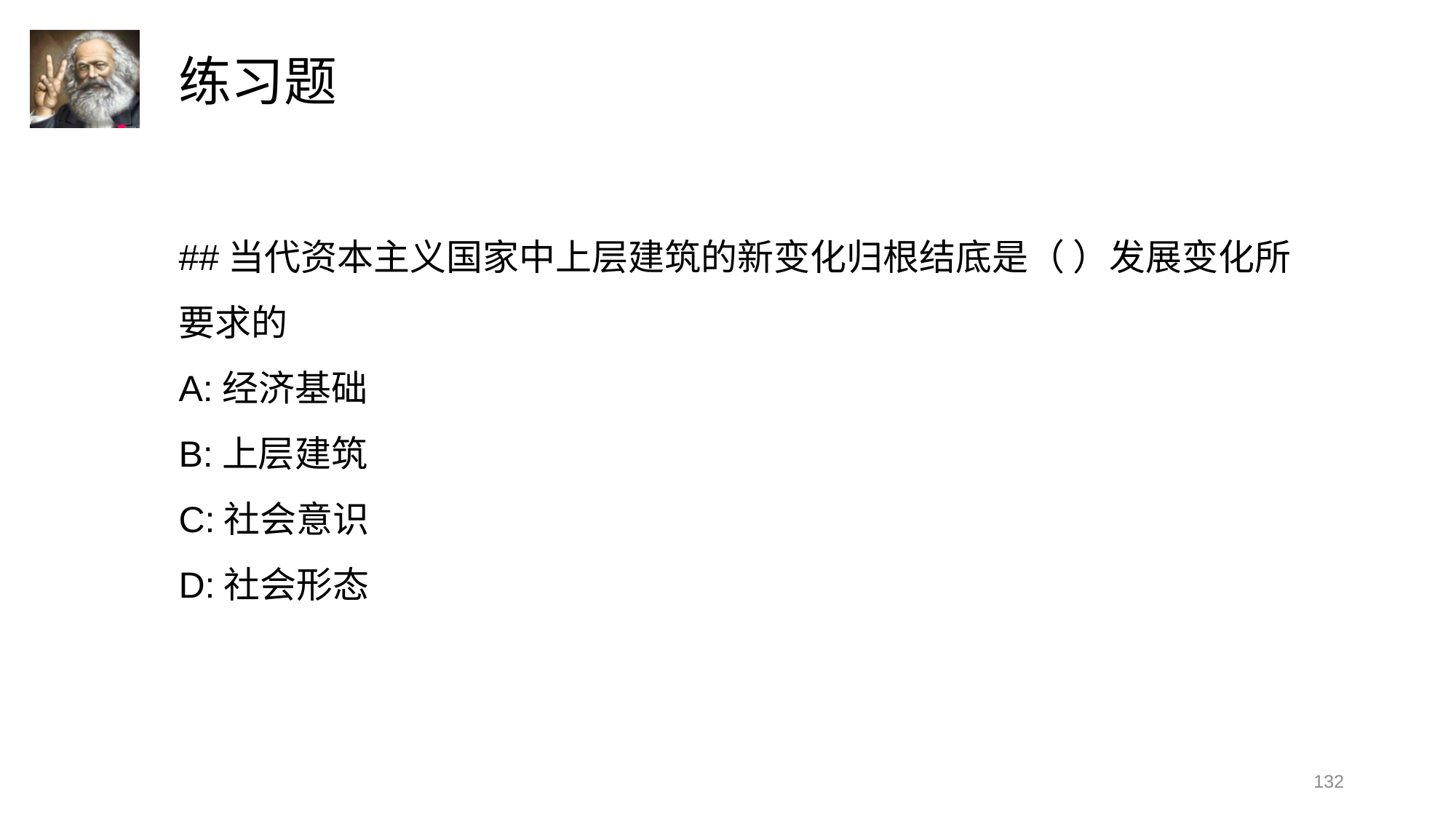

##当代资本主义国家中上层建筑的新变化归根结底是（ ）发展变化所要求的
A:经济基础
B:上层建筑
C:社会意识
D:社会形态
132